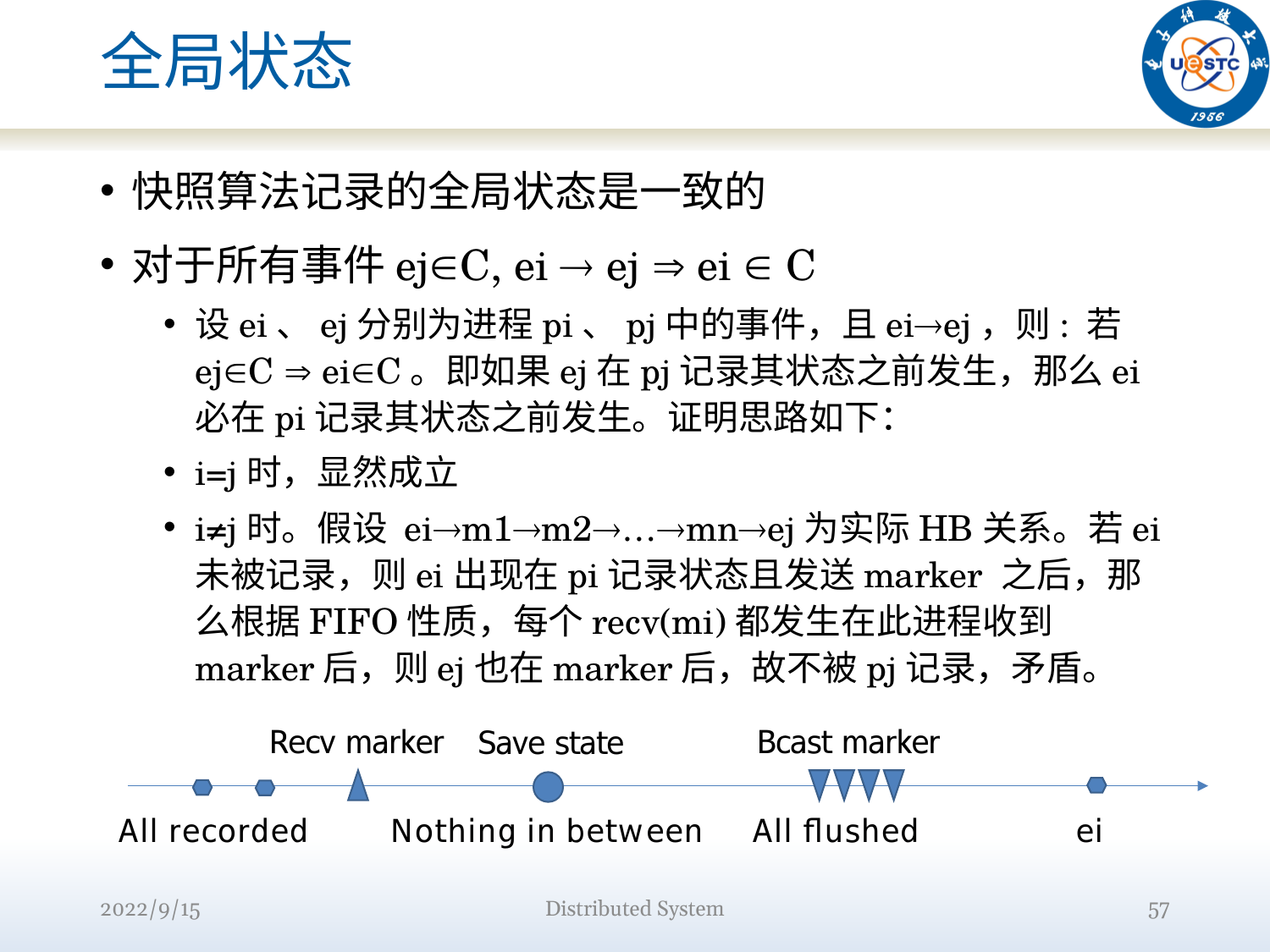

# 全局状态
快照算法记录的全局状态是一致的
对于所有事件ej∈C, ei → ej ⇒ ei ∈ C
设ei、ej分别为进程pi、pj中的事件，且ei→ej，则: 若ej∈C ⇒ ei∈C。即如果ej在pj记录其状态之前发生，那么ei必在pi记录其状态之前发生。证明思路如下：
i=j时，显然成立
i≠j时。假设 ei→m1→m2→…→mn→ej为实际HB关系。若ei未被记录，则ei出现在pi记录状态且发送marker 之后，那么根据FIFO性质，每个recv(mi)都发生在此进程收到marker后，则ej也在marker后，故不被pj记录，矛盾。

Recv marker
Bcast marker
Save state

All recorded
Nothing in between
All flushed
ei
2022/9/15
Distributed System
57